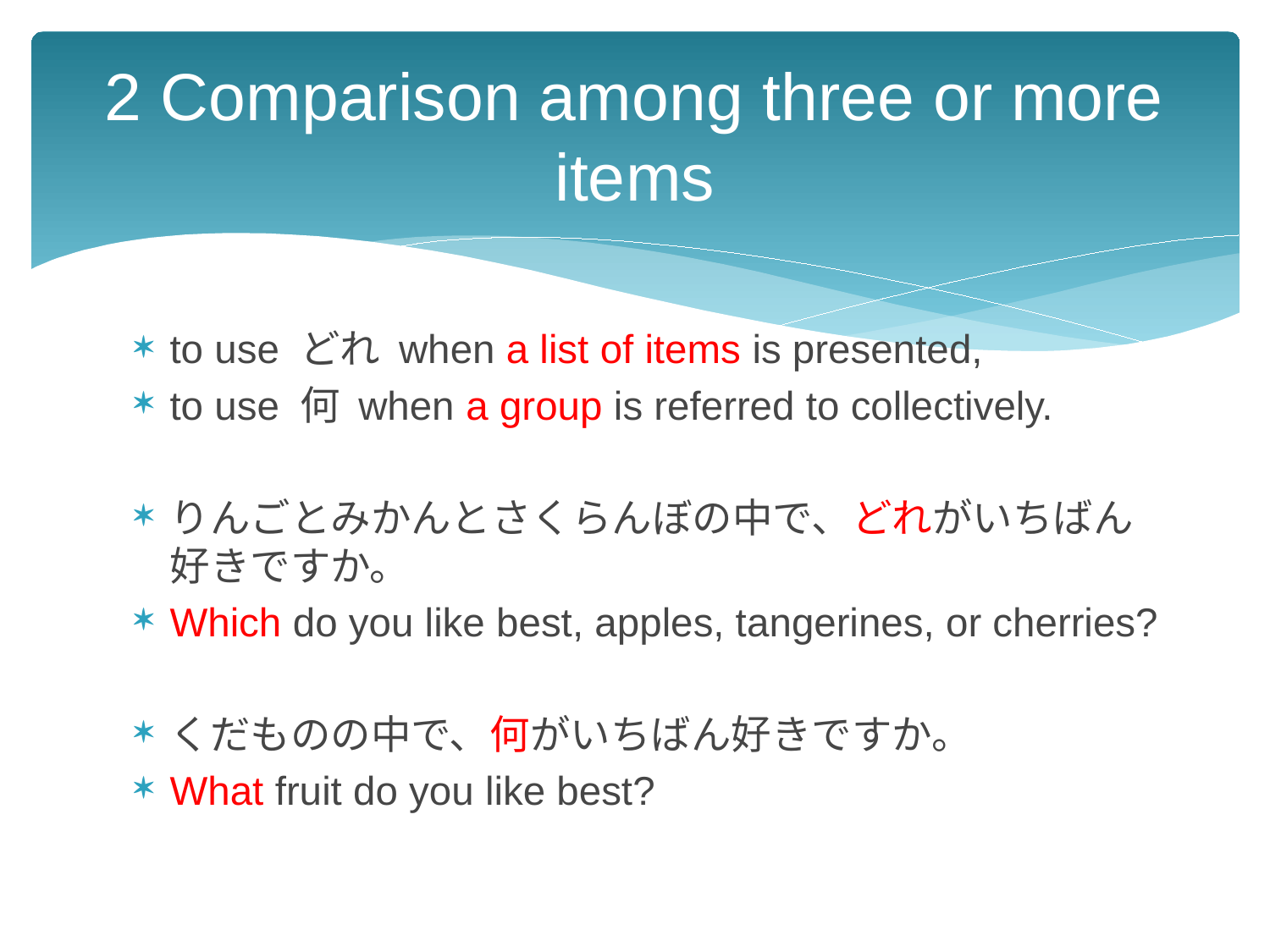

# 2 Comparison among three or more items
to use どれ when a list of items is presented,
to use 何 when a group is referred to collectively.

りんごとみかんとさくらんぼの中で、どれがいちばん好きですか。
Which do you like best, apples, tangerines, or cherries?

くだものの中で、何がいちばん好きですか。
What fruit do you like best?